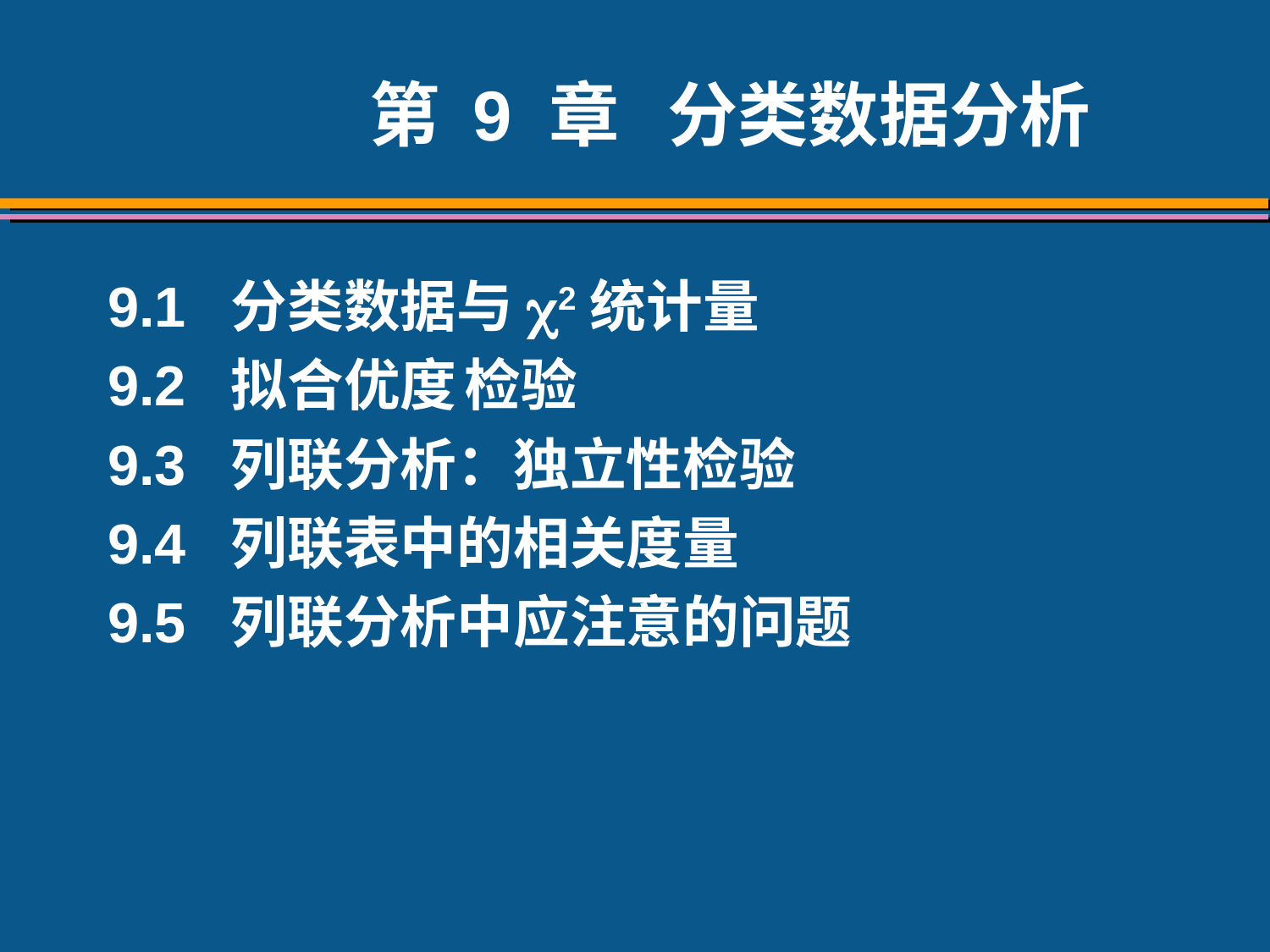

# 第 9 章   分类数据分析
9.1  分类数据与χ2统计量
9.2  拟合优度 检验
9.3  列联分析：独立性检验
9.4  列联表中的相关度量
9.5  列联分析中应注意的问题